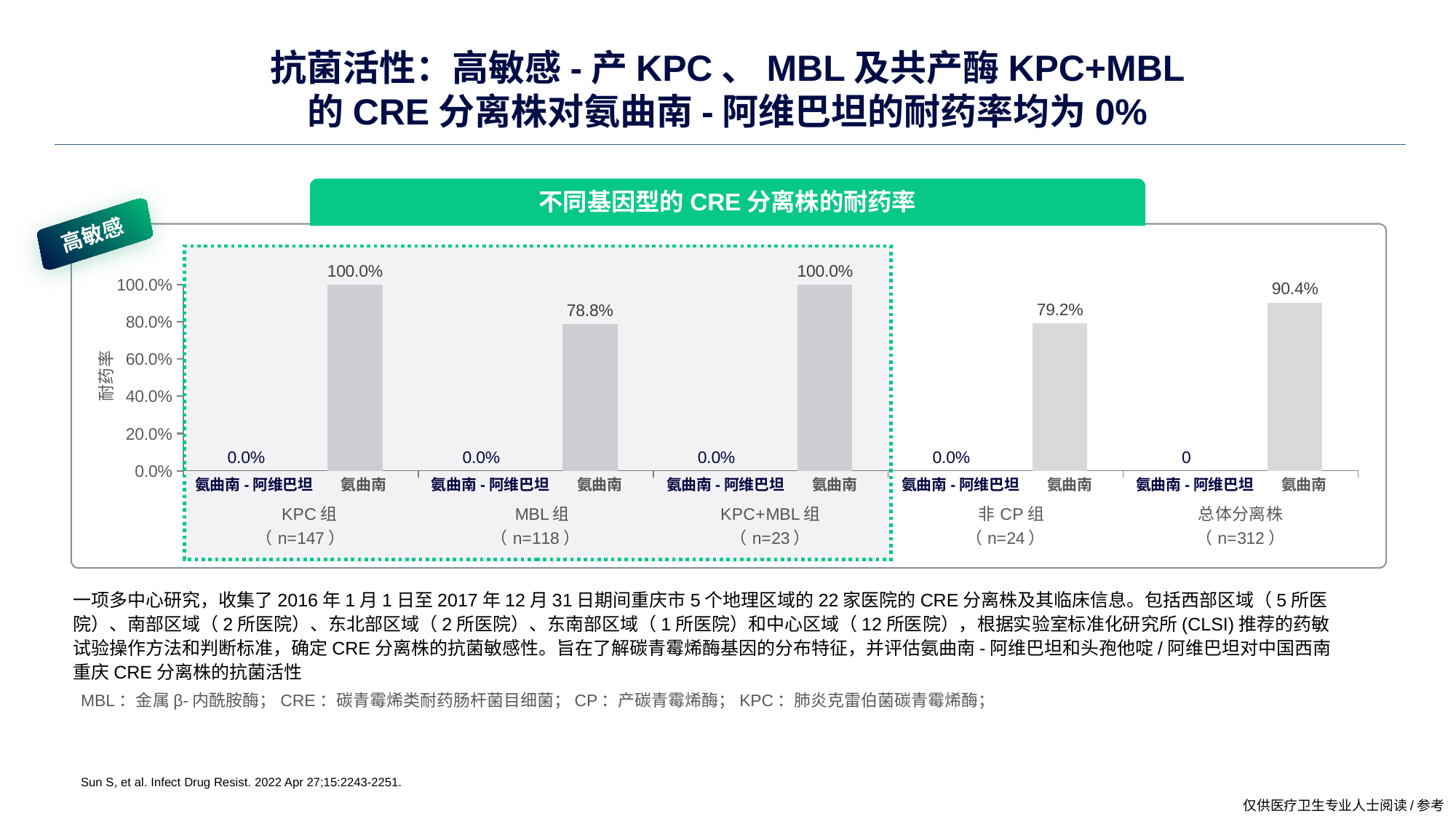

# 抗菌活性：高敏感-产KPC、MBL及共产酶KPC+MBL 的CRE分离株对氨曲南-阿维巴坦的耐药率均为0%

### Chart

| Category | ATM/AVI | ATM |
|---|---|---|
|
    KPC组
（n=147） | 0.0 | 1.0 |
|
   MBL组
（n=118） | 0.0 | 0.788 |
|
KPC+MBL组
（n=23） | 0.0 | 1.0 |
|
  非CP组
（n=24） | 0.0 | 0.792 |
|
总体分离株
（n=312） | 0.0 | 0.904 |不同基因型的CRE分离株的耐药率

高敏感

氨曲南-阿维巴坦        氨曲南
氨曲南-阿维巴坦        氨曲南
氨曲南-阿维巴坦        氨曲南
氨曲南-阿维巴坦        氨曲南
氨曲南-阿维巴坦        氨曲南
一项多中心研究，收集了2016年1月1日至2017年12月31日期间重庆市5个地理区域的22家医院的CRE分离株及其临床信息。包括西部区域（5所医院）、南部区域（2所医院）、东北部区域（2所医院）、东南部区域（1所医院）和中心区域（12所医院），根据实验室标准化研究所(CLSI)推荐的药敏试验操作方法和判断标准，确定CRE分离株的抗菌敏感性。旨在了解碳青霉烯酶基因的分布特征，并评估氨曲南-阿维巴坦和头孢他啶/阿维巴坦对中国西南重庆CRE分离株的抗菌活性
MBL：金属β-内酰胺酶；CRE：碳青霉烯类耐药肠杆菌目细菌；CP：产碳青霉烯酶；KPC：肺炎克雷伯菌碳青霉烯酶；
Sun S, et al. Infect Drug Resist. 2022 Apr 27;15:2243-2251.
仅供医疗卫生专业人士阅读/参考